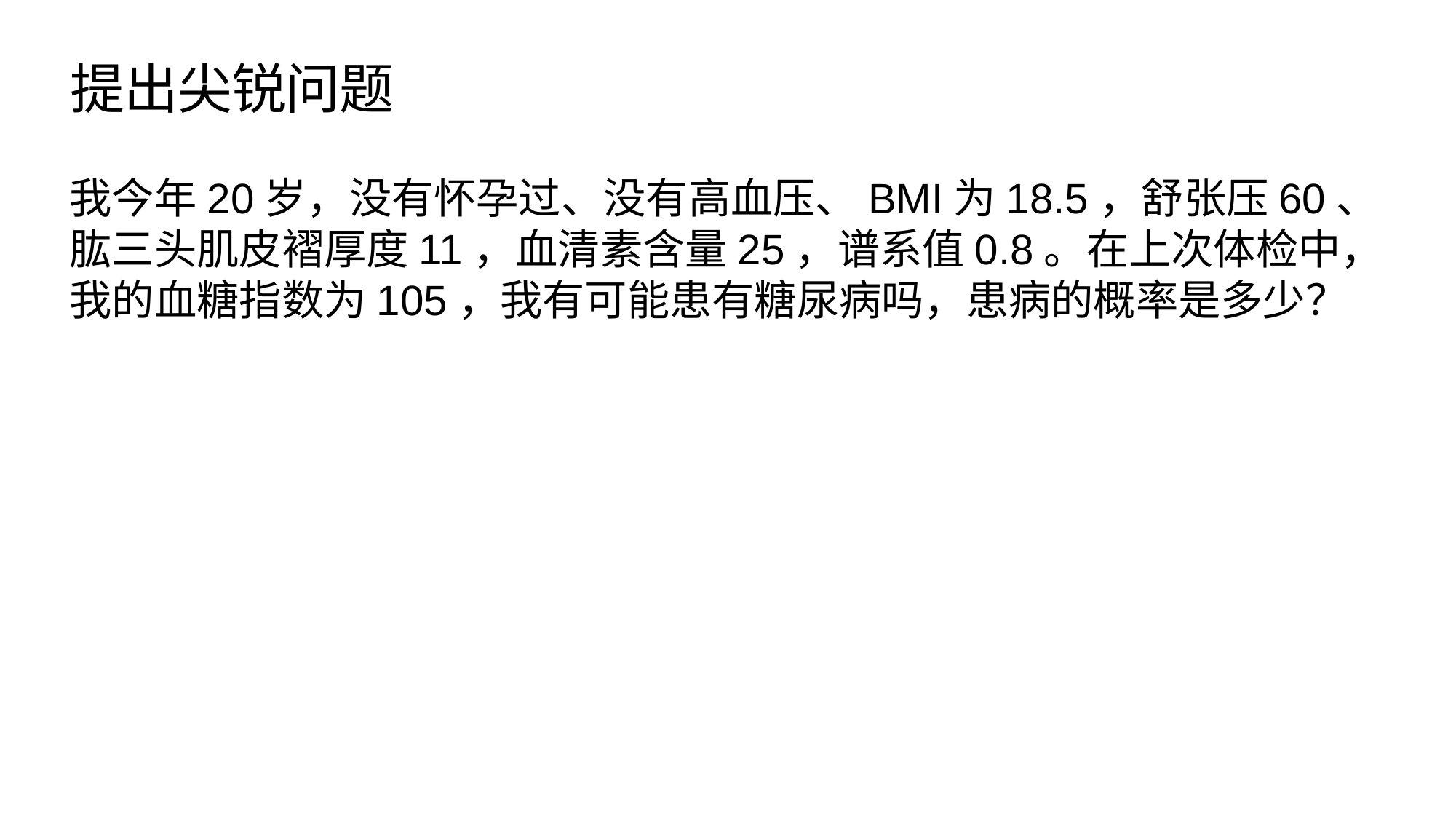

# 提出尖锐问题
我今年20岁，没有怀孕过、没有高血压、BMI为18.5，舒张压60、肱三头肌皮褶厚度11，血清素含量25，谱系值0.8。在上次体检中，我的血糖指数为105，我有可能患有糖尿病吗，患病的概率是多少？